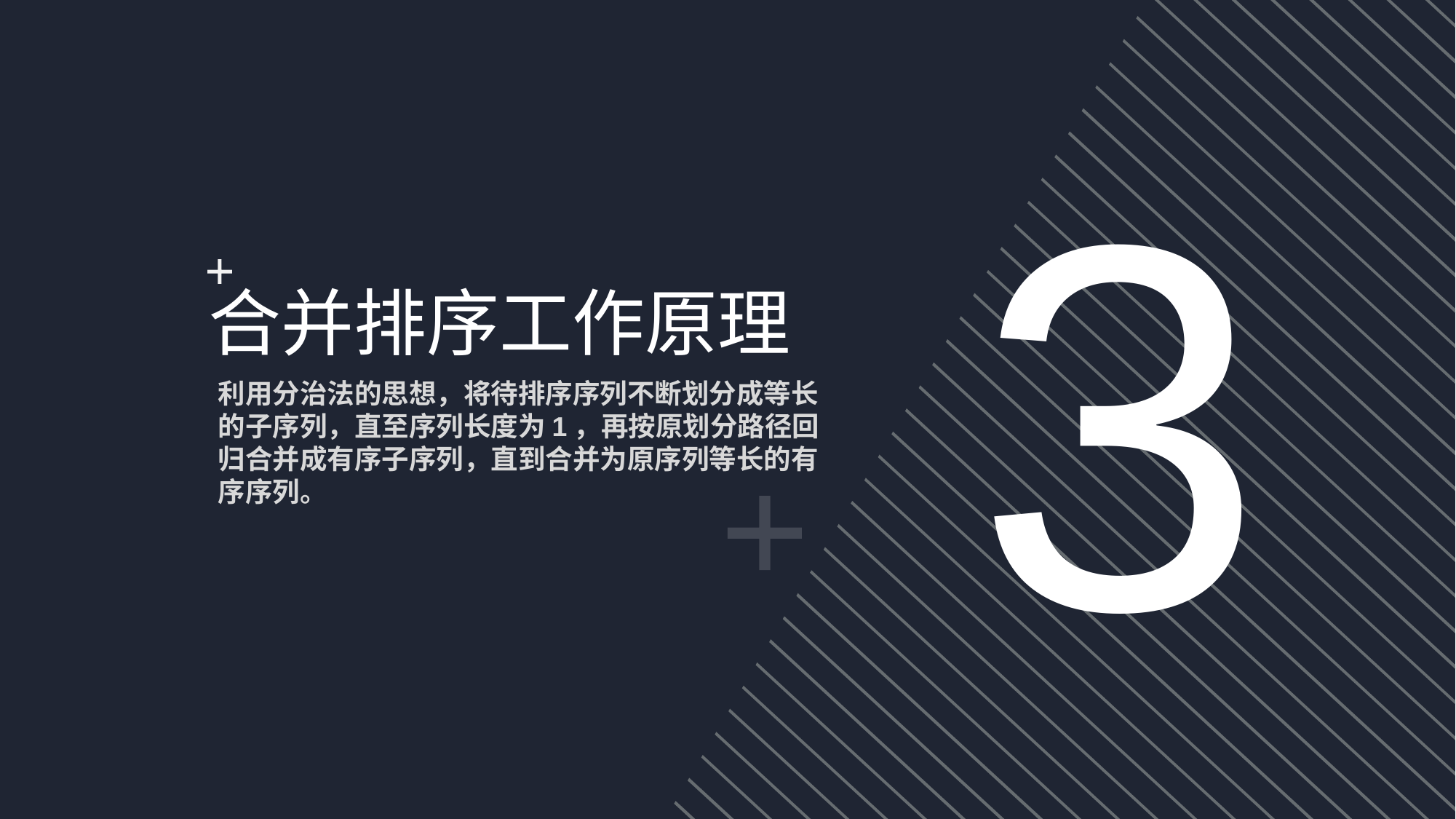

3

合并排序工作原理
利用分治法的思想，将待排序序列不断划分成等长的子序列，直至序列长度为1，再按原划分路径回归合并成有序子序列，直到合并为原序列等长的有序序列。